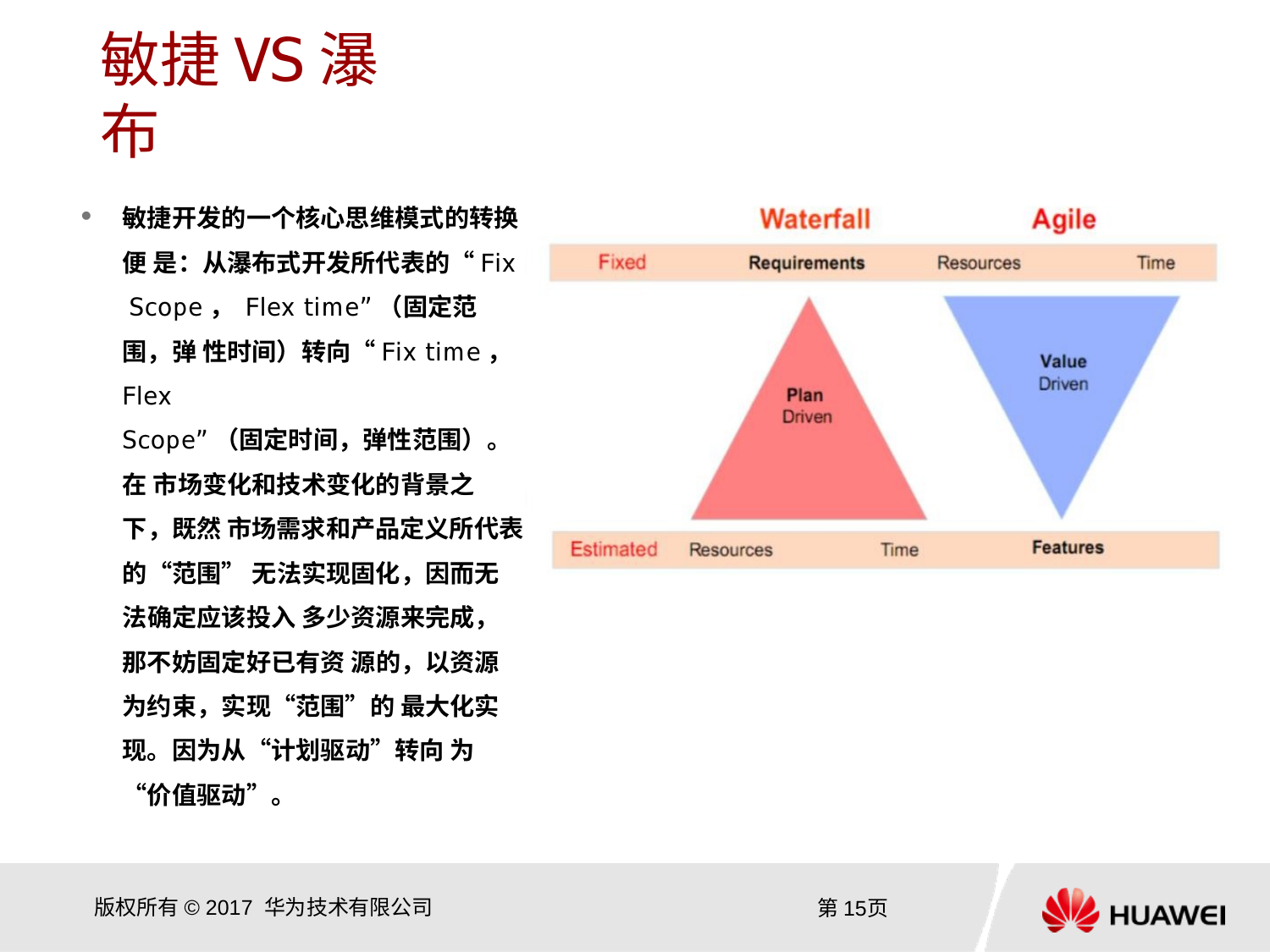

# 敏捷VS瀑布
敏捷开发的一个核心思维模式的转换便 是：从瀑布式开发所代表的“Fix  Scope， Flex time”（固定范围，弹 性时间）转向“Fix time，Flex
Scope”（固定时间，弹性范围）。在 市场变化和技术变化的背景之下，既然 市场需求和产品定义所代表的“范围” 无法实现固化，因而无法确定应该投入 多少资源来完成，那不妨固定好已有资 源的，以资源为约束，实现“范围”的 最大化实现。因为从“计划驱动”转向 为“价值驱动”。